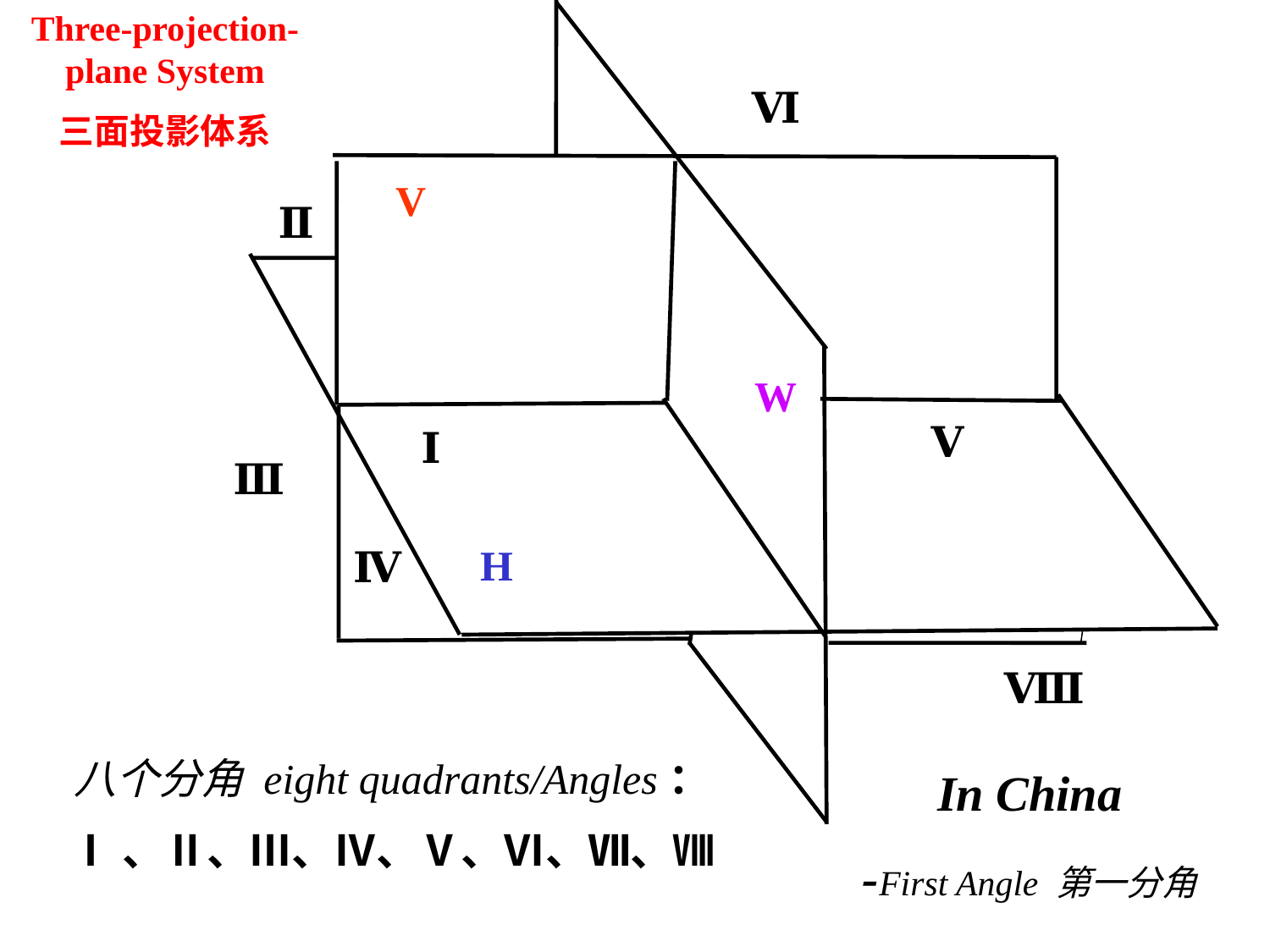

Three-projection-plane System
三面投影体系

Ⅵ

V
Ⅱ

W

Ⅴ
Ⅰ
Ⅲ
H
Ⅳ

Ⅷ
八个分角 eight quadrants/Angles：
Ⅰ、Ⅱ、Ⅲ、Ⅳ、Ⅴ、Ⅵ、Ⅶ、Ⅷ
In China
-First Angle 第一分角